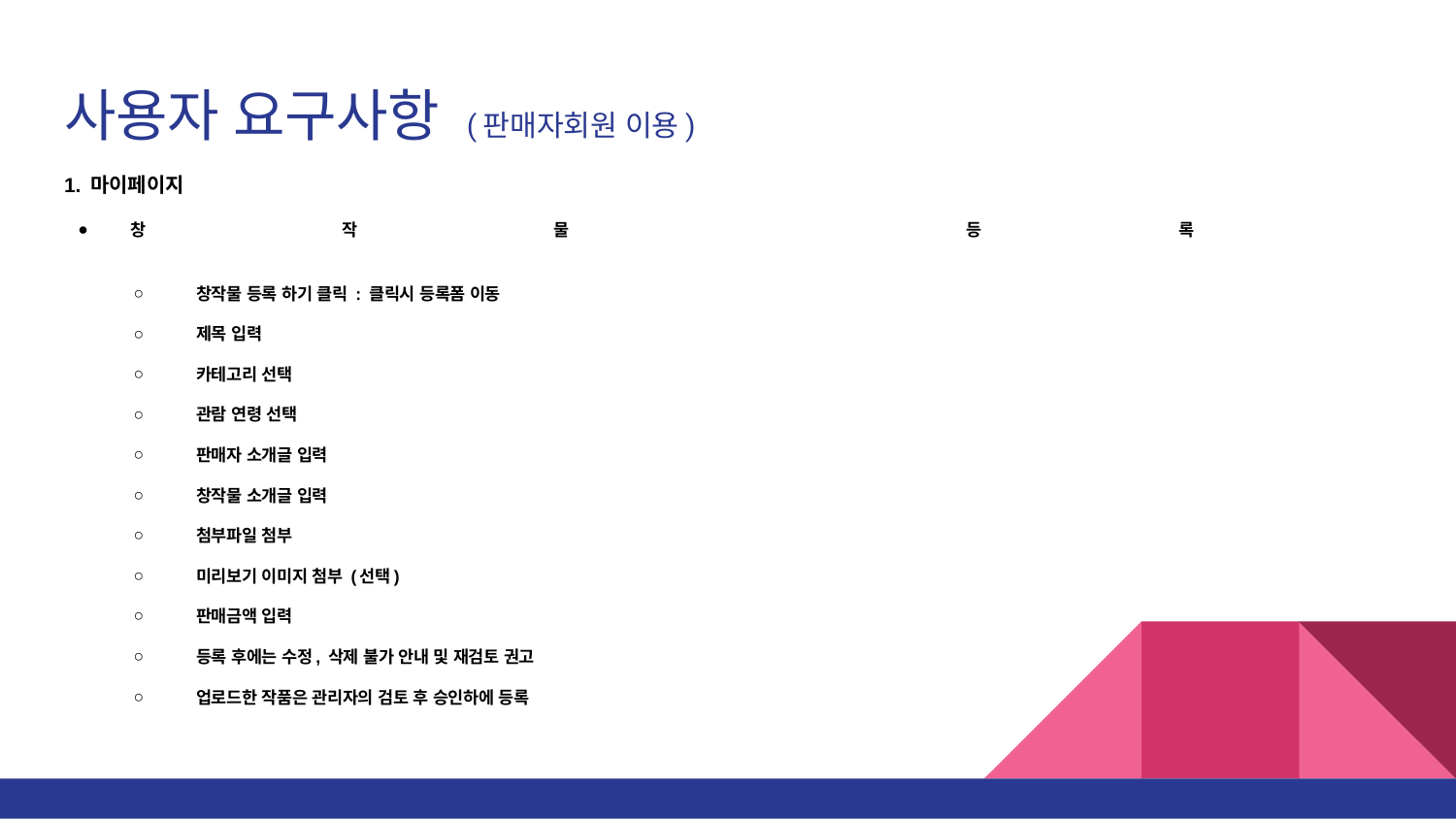

# 사용자 요구사항 (판매자회원 이용)
1. 마이페이지
창작물 등록
창작물 등록 하기 클릭 : 클릭시 등록폼 이동
제목 입력
카테고리 선택
관람 연령 선택
판매자 소개글 입력
창작물 소개글 입력
첨부파일 첨부
미리보기 이미지 첨부 (선택)
판매금액 입력
등록 후에는 수정, 삭제 불가 안내 및 재검토 권고
업로드한 작품은 관리자의 검토 후 승인하에 등록